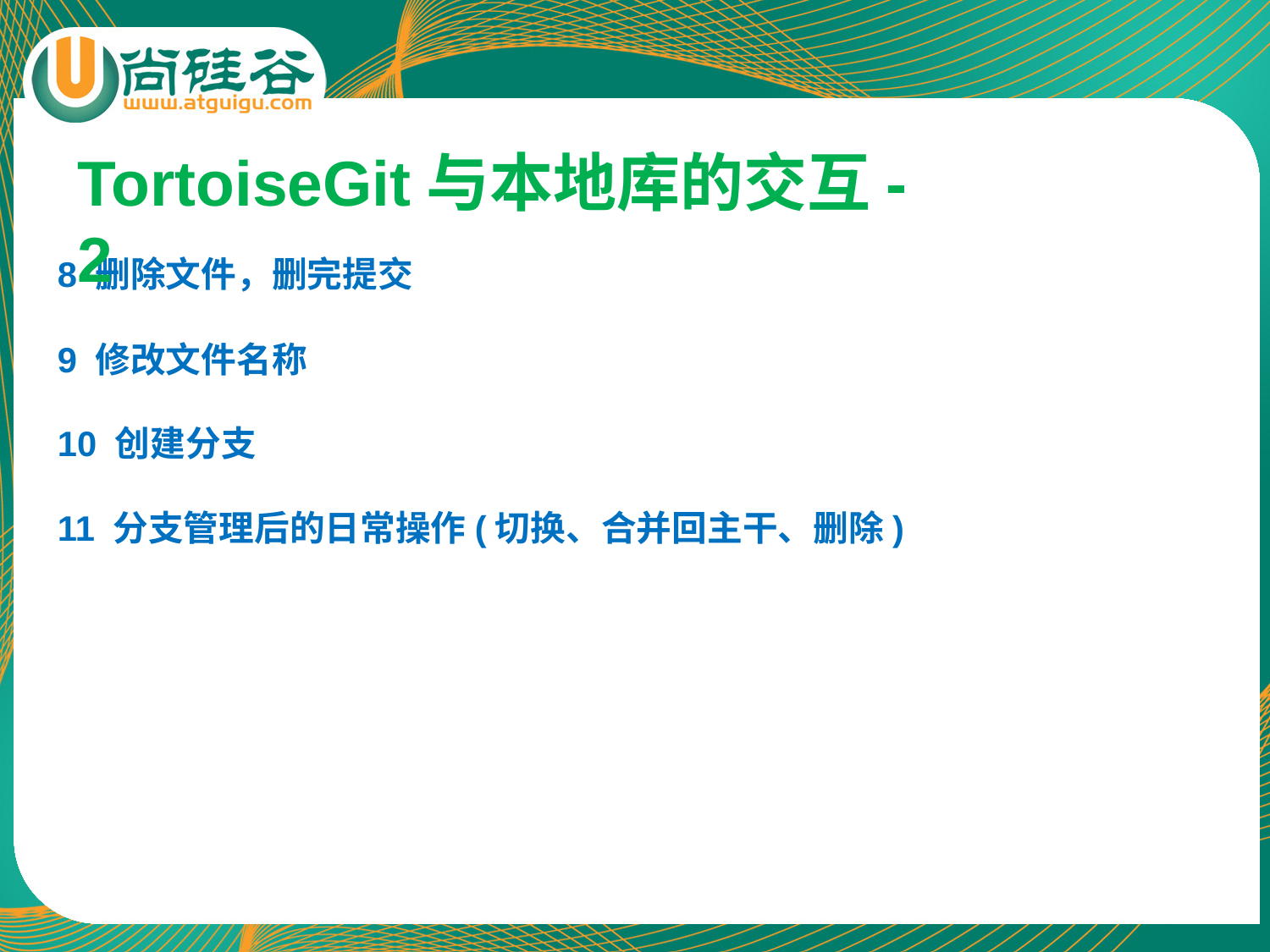

TortoiseGit与本地库的交互-2
8 删除文件，删完提交

9 修改文件名称

10 创建分支

11 分支管理后的日常操作(切换、合并回主干、删除)